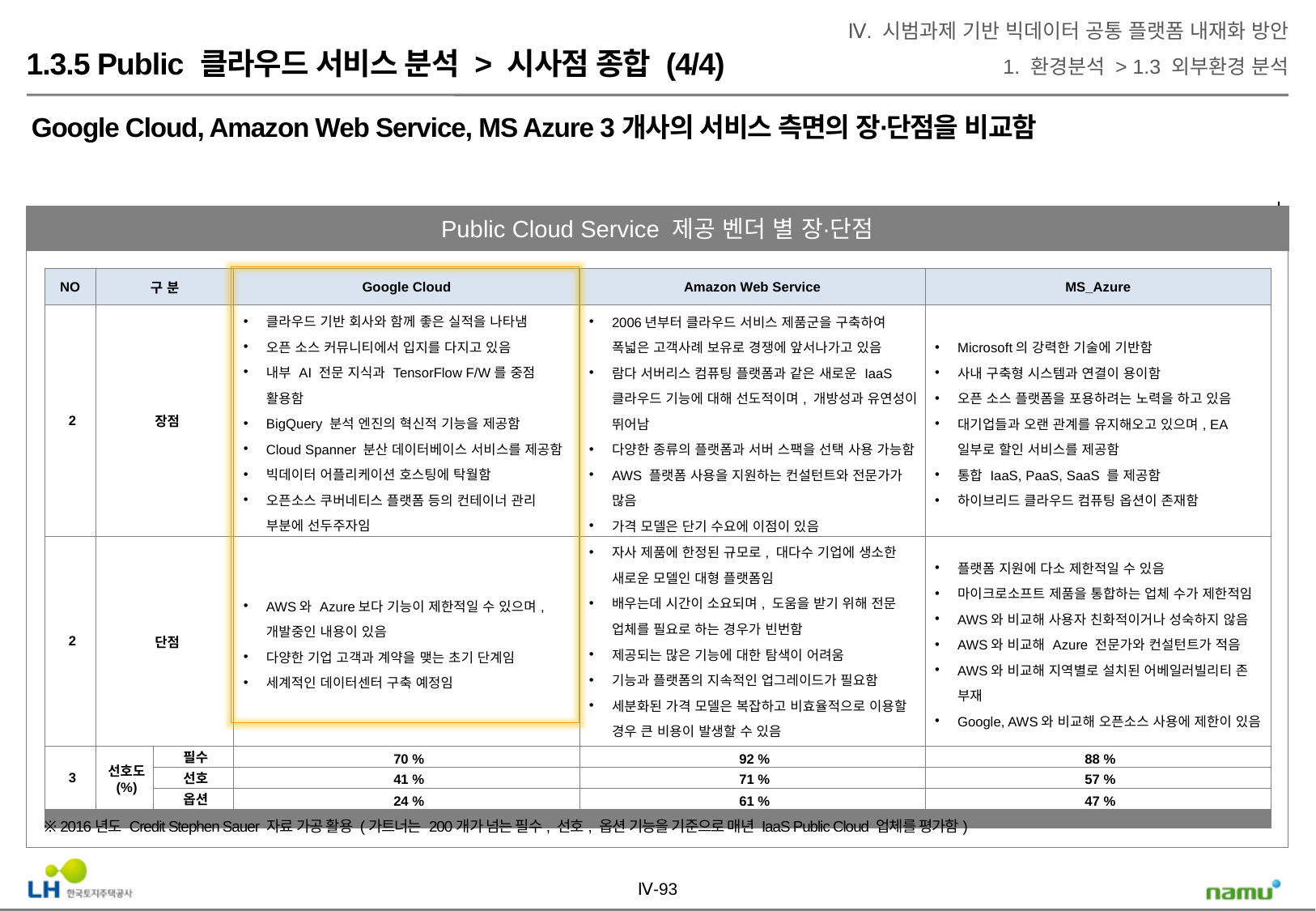

Ⅳ. 시범과제 기반 빅데이터 공통 플랫폼 내재화 방안
1. 환경분석 > 1.3 외부환경 분석
1.3.5 Public 클라우드 서비스 분석 > 시사점 종합 (4/4)
Google Cloud, Amazon Web Service, MS Azure 3개사의 서비스 측면의 장∙단점을 비교함
Public Cloud Service 제공 벤더 별 장∙단점

| NO | 구 분 |  | Google Cloud | Amazon Web Service | MS\_Azure |
| --- | --- | --- | --- | --- | --- |
| 2 | 장점 |  | 클라우드 기반 회사와 함께 좋은 실적을 나타냄 오픈 소스 커뮤니티에서 입지를 다지고 있음 내부 AI 전문 지식과 TensorFlow F/W를 중점 활용함 BigQuery 분석 엔진의 혁신적 기능을 제공함 Cloud Spanner 분산 데이터베이스 서비스를 제공함 빅데이터 어플리케이션 호스팅에 탁월함 오픈소스 쿠버네티스 플랫폼 등의 컨테이너 관리 부분에 선두주자임 자원 사용 과금체계가 분당으로 계산되고 사용량이 많을수록 할인됨 | 2006년부터 클라우드 서비스 제품군을 구축하여 폭넓은 고객사례 보유로 경쟁에 앞서나가고 있음 람다 서버리스 컴퓨팅 플랫폼과 같은 새로운 IaaS 클라우드 기능에 대해 선도적이며, 개방성과 유연성이 뛰어남 다양한 종류의 플랫폼과 서버 스팩을 선택 사용 가능함 AWS 플랫폼 사용을 지원하는 컨설턴트와 전문가가 많음 가격 모델은 단기 수요에 이점이 있음 | Microsoft의 강력한 기술에 기반함 사내 구축형 시스템과 연결이 용이함 오픈 소스 플랫폼을 포용하려는 노력을 하고 있음 대기업들과 오랜 관계를 유지해오고 있으며, EA 일부로 할인 서비스를 제공함 통합 IaaS, PaaS, SaaS 를 제공함 하이브리드 클라우드 컴퓨팅 옵션이 존재함 |
| 2 | 단점 |  | AWS와 Azure보다 기능이 제한적일 수 있으며, 개발중인 내용이 있음 다양한 기업 고객과 계약을 맺는 초기 단계임 세계적인 데이터센터 구축 예정임 | 자사 제품에 한정된 규모로, 대다수 기업에 생소한 새로운 모델인 대형 플랫폼임 배우는데 시간이 소요되며, 도움을 받기 위해 전문 업체를 필요로 하는 경우가 빈번함 제공되는 많은 기능에 대한 탐색이 어려움 기능과 플랫폼의 지속적인 업그레이드가 필요함 세분화된 가격 모델은 복잡하고 비효율적으로 이용할 경우 큰 비용이 발생할 수 있음 세분화된 가격 모델의 복잡성으로 써드파티 비용 관리 툴이 필요할 수도 있음 | 플랫폼 지원에 다소 제한적일 수 있음 마이크로소프트 제품을 통합하는 업체 수가 제한적임 AWS와 비교해 사용자 친화적이거나 성숙하지 않음 AWS와 비교해 Azure 전문가와 컨설턴트가 적음 AWS와 비교해 지역별로 설치된 어베일러빌리티 존 부재 Google, AWS와 비교해 오픈소스 사용에 제한이 있음 |
| 3 | 선호도 (%) | 필수 | 70 % | 92 % | 88 % |
|  |  | 선호 | 41 % | 71 % | 57 % |
|  |  | 옵션 | 24 % | 61 % | 47 % |
|  |  |  |  |  |  |
※ 2016년도 Credit Stephen Sauer 자료 가공 활용 (가트너는 200개가 넘는 필수, 선호, 옵션 기능을 기준으로 매년 IaaS Public Cloud 업체를 평가함)